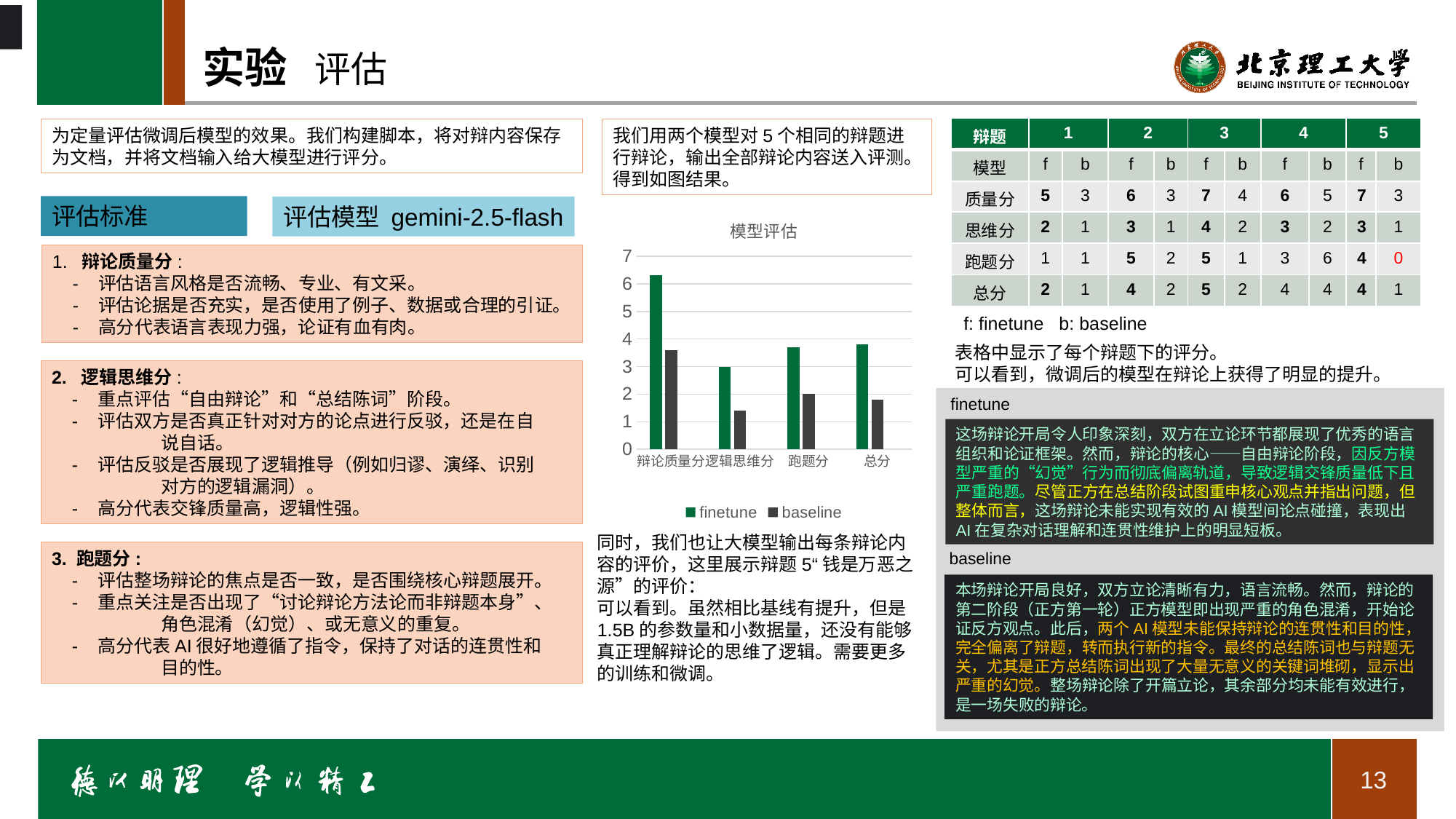

# 实验
评估
| 辩题 | 1 |  | 2 |  | 3 |  | 4 |  | 5 |  |
| --- | --- | --- | --- | --- | --- | --- | --- | --- | --- | --- |
| 模型 | f | b | f | b | f | b | f | b | f | b |
| 质量分 | 5 | 3 | 6 | 3 | 7 | 4 | 6 | 5 | 7 | 3 |
| 思维分 | 2 | 1 | 3 | 1 | 4 | 2 | 3 | 2 | 3 | 1 |
| 跑题分 | 1 | 1 | 5 | 2 | 5 | 1 | 3 | 6 | 4 | 0 |
| 总分 | 2 | 1 | 4 | 2 | 5 | 2 | 4 | 4 | 4 | 1 |
为定量评估微调后模型的效果。我们构建脚本，将对辩内容保存为文档，并将文档输入给大模型进行评分。
我们用两个模型对5个相同的辩题进行辩论，输出全部辩论内容送入评测。得到如图结果。
评估标准
评估模型 gemini-2.5-flash

### Chart: 模型评估

| Category | finetune | baseline | 列1 |
|---|---|---|---|
| 辩论质量分 | 6.3 | 3.6 | None |
| 逻辑思维分 | 3.0 | 1.4 | None |
| 跑题分 | 3.7 | 2.0 | None |
| 总分 | 3.8 | 1.8 | None |
1.  辩论质量分:
    -   评估语言风格是否流畅、专业、有文采。
    -   评估论据是否充实，是否使用了例子、数据或合理的引证。
    -   高分代表语言表现力强，论证有血有肉。
f: finetune   b: baseline
表格中显示了每个辩题下的评分。
可以看到，微调后的模型在辩论上获得了明显的提升。
2.  逻辑思维分:
    -   重点评估“自由辩论”和“总结陈词”阶段。
    -   评估双方是否真正针对对方的论点进行反驳，还是在自	说自话。
    -   评估反驳是否展现了逻辑推导（例如归谬、演绎、识别	对方的逻辑漏洞）。
    -   高分代表交锋质量高，逻辑性强。
finetune

这场辩论开局令人印象深刻，双方在立论环节都展现了优秀的语言组织和论证框架。然而，辩论的核心——自由辩论阶段，因反方模型严重的“幻觉”行为而彻底偏离轨道，导致逻辑交锋质量低下且严重跑题。尽管正方在总结阶段试图重申核心观点并指出问题，但整体而言，这场辩论未能实现有效的AI模型间论点碰撞，表现出AI在复杂对话理解和连贯性维护上的明显短板。
同时，我们也让大模型输出每条辩论内容的评价，这里展示辩题5“钱是万恶之源”的评价：
可以看到。虽然相比基线有提升，但是1.5B的参数量和小数据量，还没有能够真正理解辩论的思维了逻辑。需要更多的训练和微调。
3. 跑题分:
    -   评估整场辩论的焦点是否一致，是否围绕核心辩题展开。
    -   重点关注是否出现了“讨论辩论方法论而非辩题本身”、	角色混淆（幻觉）、或无意义的重复。
    -   高分代表AI很好地遵循了指令，保持了对话的连贯性和	目的性。
baseline
本场辩论开局良好，双方立论清晰有力，语言流畅。然而，辩论的第二阶段（正方第一轮）正方模型即出现严重的角色混淆，开始论证反方观点。此后，两个AI模型未能保持辩论的连贯性和目的性，完全偏离了辩题，转而执行新的指令。最终的总结陈词也与辩题无关，尤其是正方总结陈词出现了大量无意义的关键词堆砌，显示出严重的幻觉。整场辩论除了开篇立论，其余部分均未能有效进行，是一场失败的辩论。